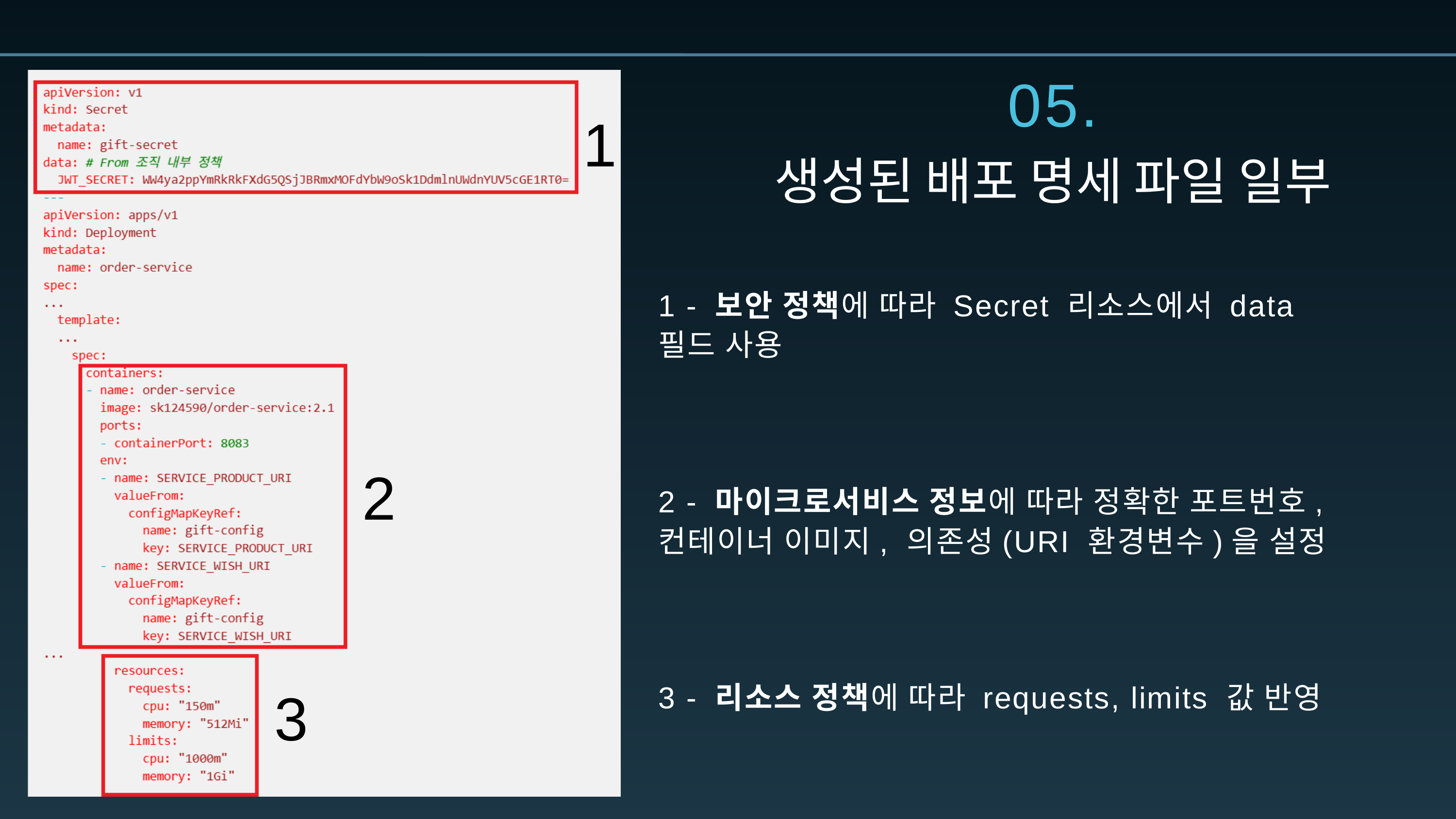

05.

1
생성된 배포 명세 파일 일부
1 - 보안 정책에 따라 Secret 리소스에서 data 필드 사용
2
2 - 마이크로서비스 정보에 따라 정확한 포트번호, 컨테이너 이미지, 의존성(URI 환경변수)을 설정
3
3 - 리소스 정책에 따라 requests, limits 값 반영